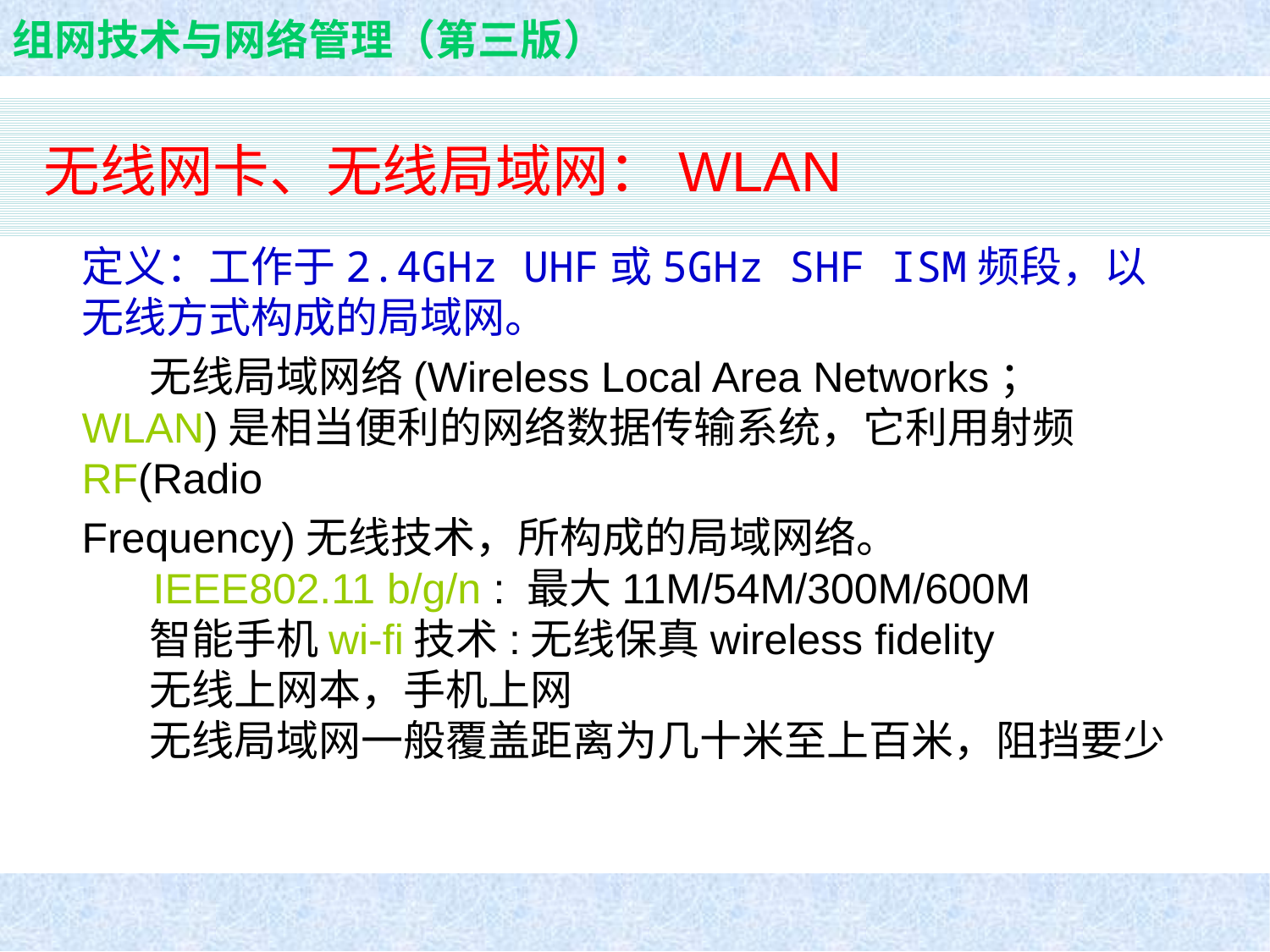

无线网卡、无线局域网：WLAN
定义：工作于2.4GHz UHF或5GHz SHF ISM频段，以无线方式构成的局域网。
      无线局域网络(Wireless Local Area Networks； WLAN)是相当便利的网络数据传输系统，它利用射频RF(Radio
Frequency)无线技术，所构成的局域网络。
      IEEE802.11 b/g/n : 最大11M/54M/300M/600M
      智能手机wi-fi技术:无线保真wireless fidelity
      无线上网本，手机上网
      无线局域网一般覆盖距离为几十米至上百米，阻挡要少